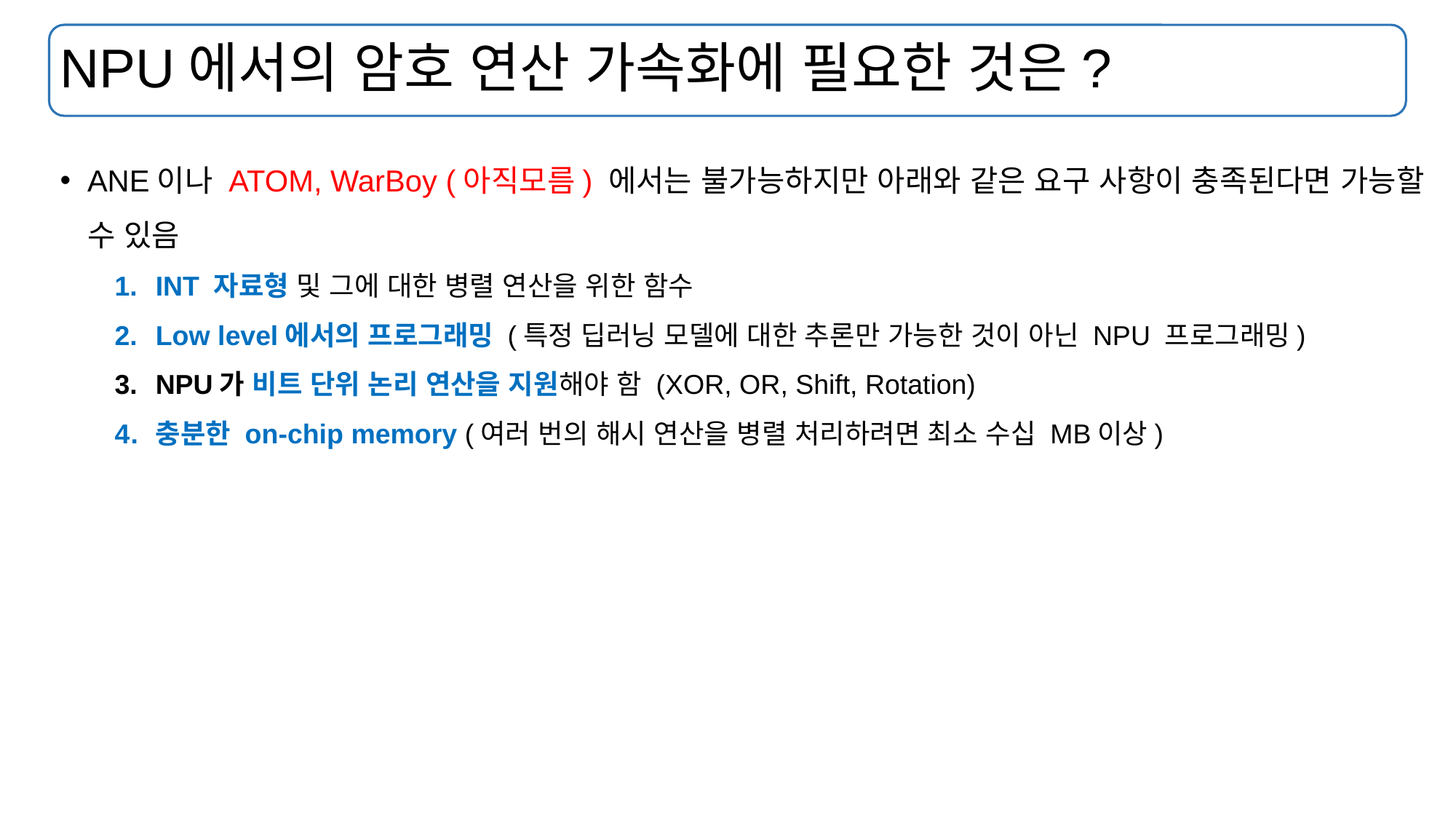

# NPU에서의 암호 연산 가속화에 필요한 것은?
ANE이나 ATOM, WarBoy (아직모름) 에서는 불가능하지만 아래와 같은 요구 사항이 충족된다면 가능할 수 있음
INT 자료형 및 그에 대한 병렬 연산을 위한 함수
Low level에서의 프로그래밍 (특정 딥러닝 모델에 대한 추론만 가능한 것이 아닌 NPU 프로그래밍)
NPU가 비트 단위 논리 연산을 지원해야 함 (XOR, OR, Shift, Rotation)
충분한 on-chip memory (여러 번의 해시 연산을 병렬 처리하려면 최소 수십 MB이상)